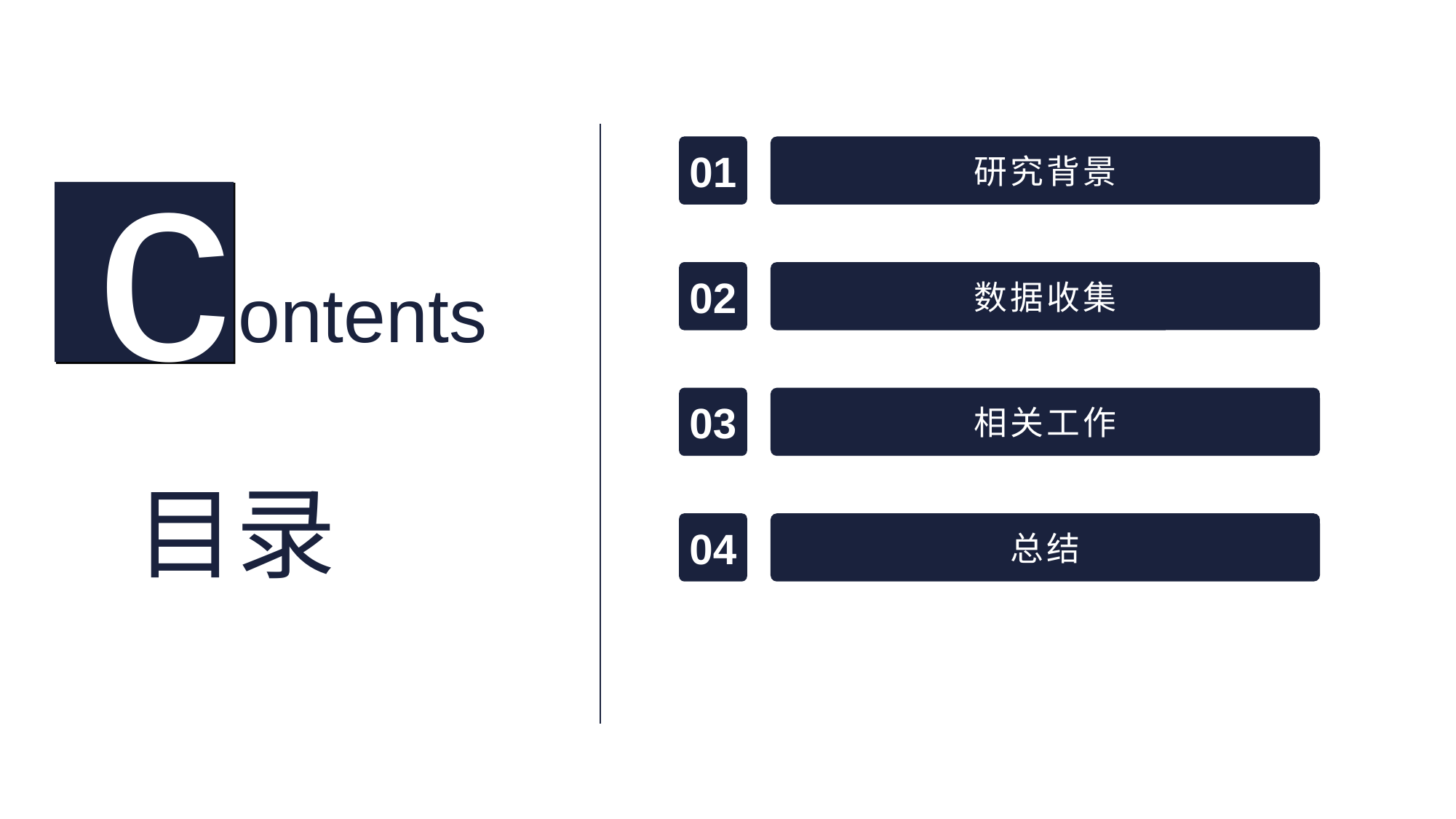

ontents
目录
c
c
01
研究背景
02
数据收集
03
相关工作
04
总结